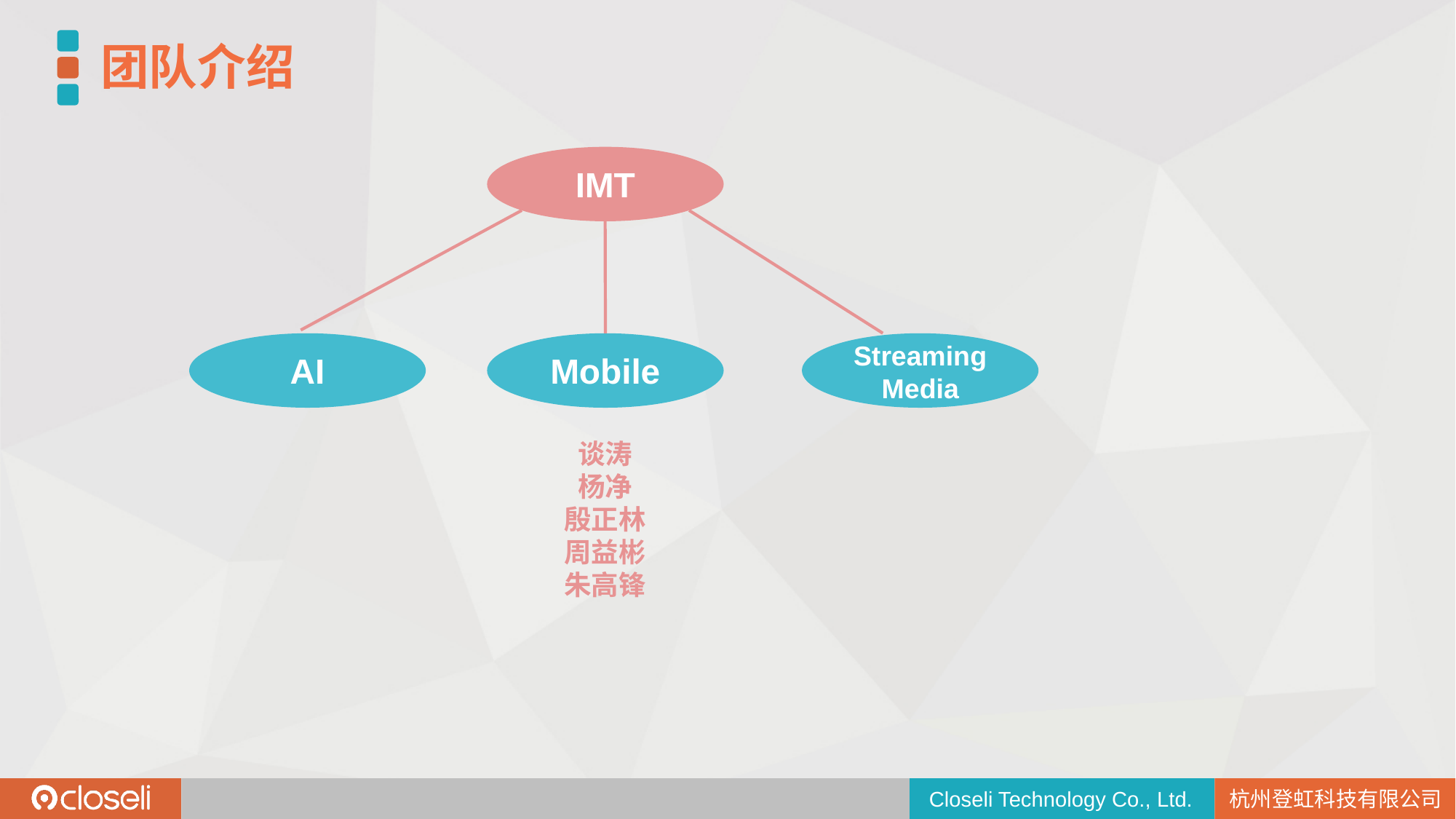

团队介绍
IMT
AI
Mobile

Streaming
Media
谈涛
杨净
殷正林
周益彬
朱高锋